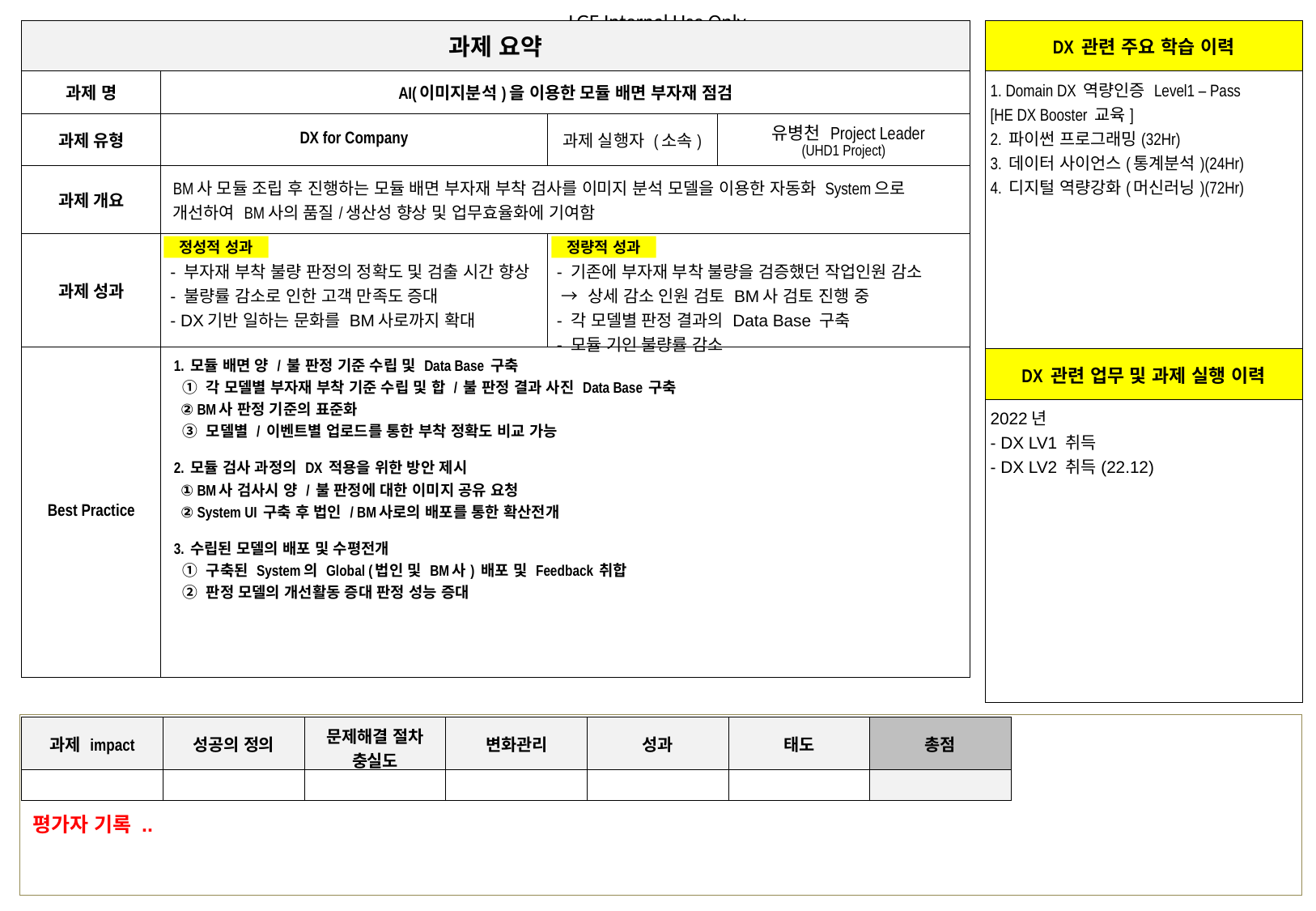

| 과제 요약 |  |  |  |
| --- | --- | --- | --- |
| 과제 명 | AI(이미지분석)을 이용한 모듈 배면 부자재 점검 |  |  |
| 과제 유형 | DX for Company | 과제 실행자 (소속) | 유병천 Project Leader (UHD1 Project) |
| 과제 개요 | BM사 모듈 조립 후 진행하는 모듈 배면 부자재 부착 검사를 이미지 분석 모델을 이용한 자동화 System으로 개선하여 BM사의 품질/생산성 향상 및 업무효율화에 기여함 |  |  |
| 과제 성과 | - 부자재 부착 불량 판정의 정확도 및 검출 시간 향상 - 불량률 감소로 인한 고객 만족도 증대 - DX기반 일하는 문화를 BM사로까지 확대 | - 기존에 부자재 부착 불량을 검증했던 작업인원 감소 → 상세 감소 인원 검토 BM사 검토 진행 중 - 각 모델별 판정 결과의 Data Base 구축 - 모듈 기인 불량률 감소 |  |
| Best Practice | 1. 모듈 배면 양 / 불 판정 기준 수립 및 Data Base 구축 ① 각 모델별 부자재 부착 기준 수립 및 합 / 불 판정 결과 사진 Data Base 구축 ② BM사 판정 기준의 표준화 ③ 모델별 / 이벤트별 업로드를 통한 부착 정확도 비교 가능 2. 모듈 검사 과정의 DX 적용을 위한 방안 제시 ① BM사 검사시 양 / 불 판정에 대한 이미지 공유 요청 ② System UI 구축 후 법인 / BM사로의 배포를 통한 확산전개 3. 수립된 모델의 배포 및 수평전개 ① 구축된 System의 Global (법인 및 BM사) 배포 및 Feedback 취합 ② 판정 모델의 개선활동 증대 판정 성능 증대 |  |  |
| DX 관련 주요 학습 이력 |
| --- |
| 1. Domain DX 역량인증 Level1 – Pass [HE DX Booster 교육] 2. 파이썬 프로그래밍(32Hr) 3. 데이터 사이언스(통계분석)(24Hr) 4. 디지털 역량강화(머신러닝)(72Hr) |
| DX 관련 업무 및 과제 실행 이력 |
| 2022년 - DX LV1 취득 - DX LV2 취득(22.12) |
작성예시
정량적 성과
정성적 성과

평가자 기록 ..
| 과제 impact | 성공의 정의 | 문제해결 절차 충실도 | 변화관리 | 성과 | 태도 | 총점 |
| --- | --- | --- | --- | --- | --- | --- |
|  |  |  |  |  |  |  |